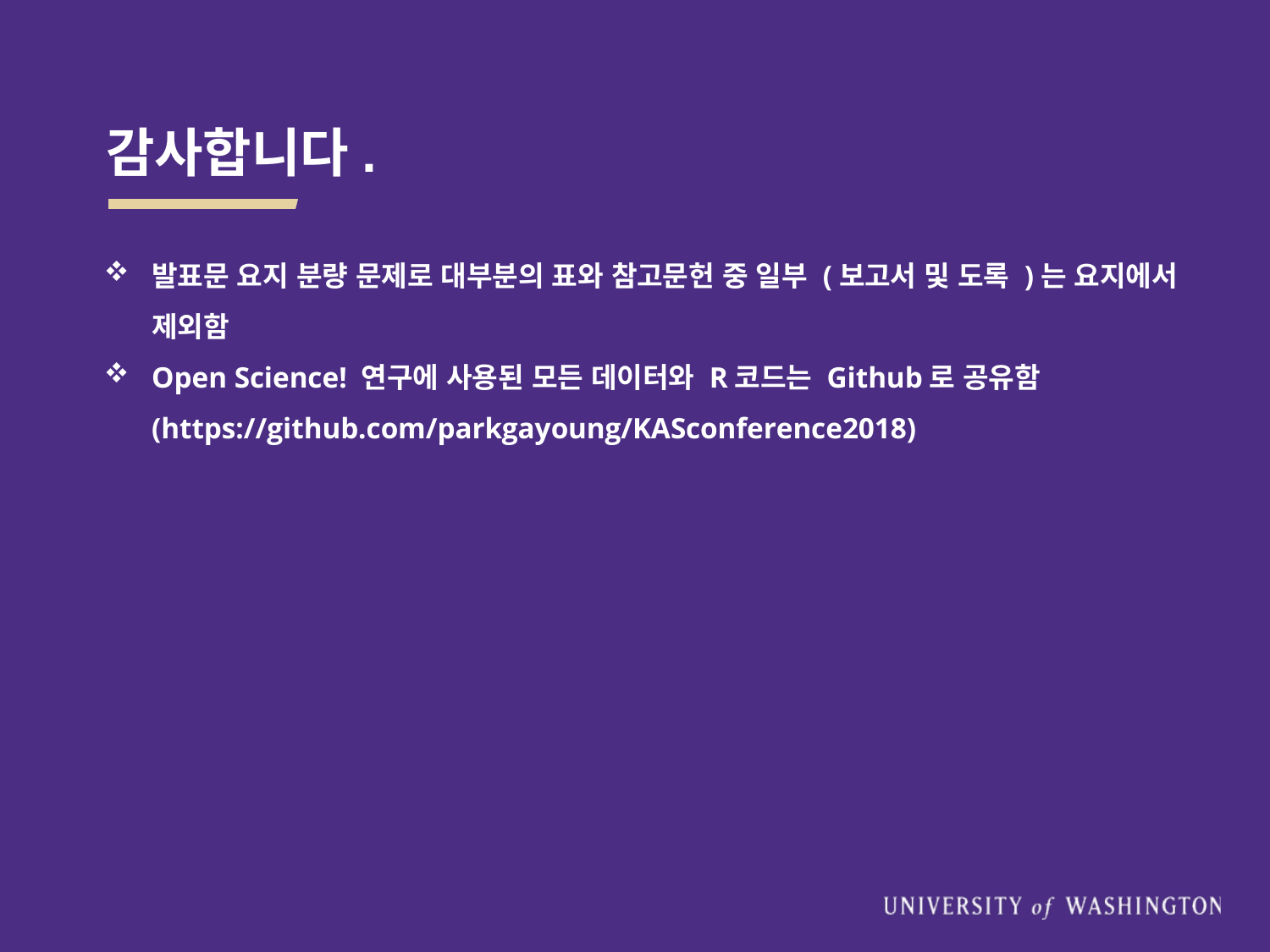

# 감사합니다.
발표문 요지 분량 문제로 대부분의 표와 참고문헌 중 일부 (보고서 및 도록 )는 요지에서 제외함
Open Science! 연구에 사용된 모든 데이터와 R코드는 Github로 공유함 (https://github.com/parkgayoung/KASconference2018)